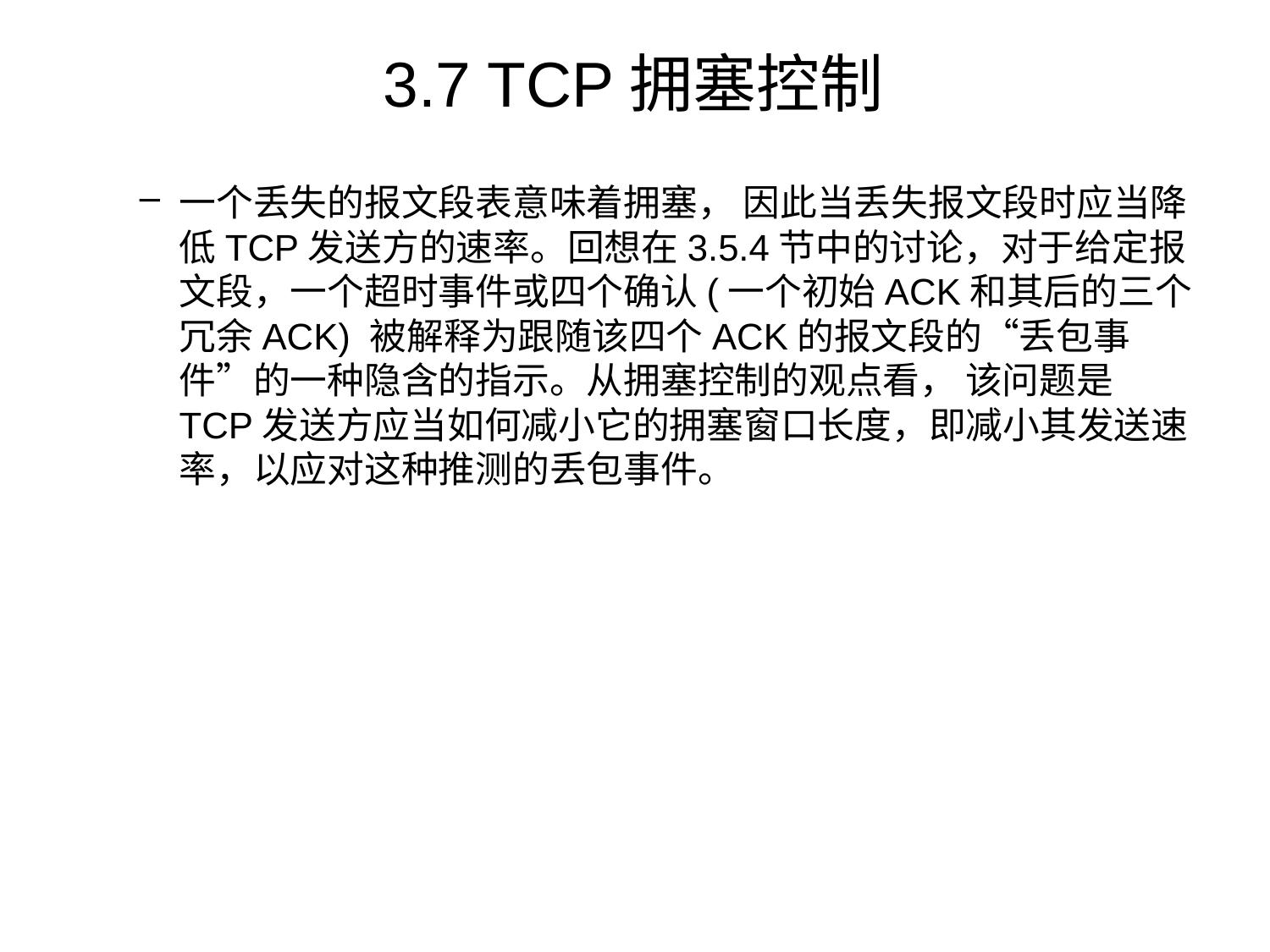

# 3.7 TCP拥塞控制
一个丢失的报文段表意味着拥塞， 因此当丢失报文段时应当降低TCP发送方的速率。回想在3.5.4节中的讨论，对于给定报文段，一个超时事件或四个确认(一个初始ACK和其后的三个冗余ACK) 被解释为跟随该四个ACK的报文段的“丢包事件”的一种隐含的指示。从拥塞控制的观点看， 该问题是TCP发送方应当如何减小它的拥塞窗口长度，即减小其发送速率，以应对这种推测的丢包事件。